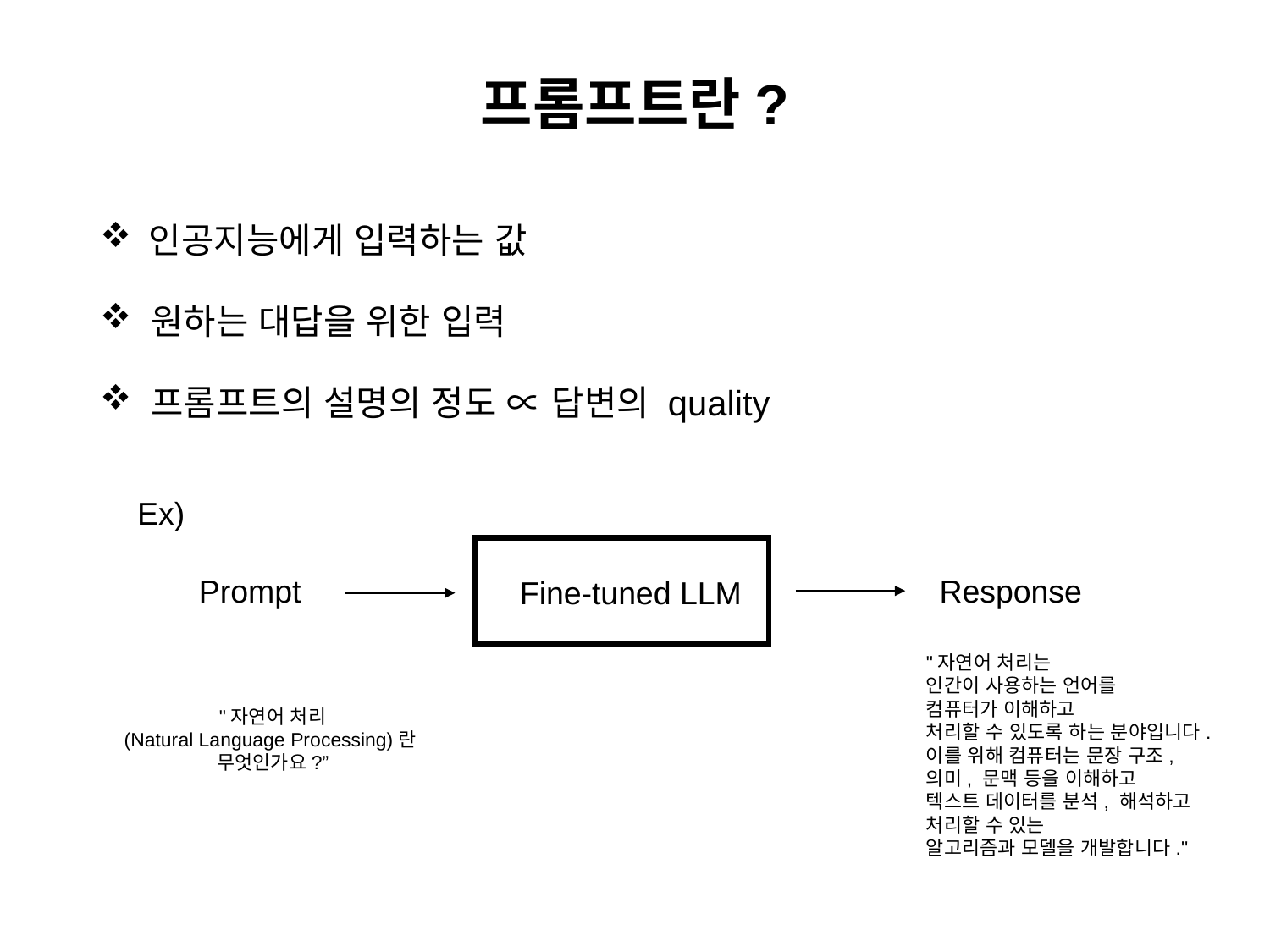

# 프롬프트란?
 인공지능에게 입력하는 값
 원하는 대답을 위한 입력
 프롬프트의 설명의 정도 ∝ 답변의 quality

Ex)

Prompt
Response
Fine-tuned LLM
"자연어 처리는
인간이 사용하는 언어를
컴퓨터가 이해하고
처리할 수 있도록 하는 분야입니다.
이를 위해 컴퓨터는 문장 구조,
의미, 문맥 등을 이해하고
텍스트 데이터를 분석, 해석하고
처리할 수 있는
알고리즘과 모델을 개발합니다."
"자연어 처리
(Natural Language Processing)란
무엇인가요?”